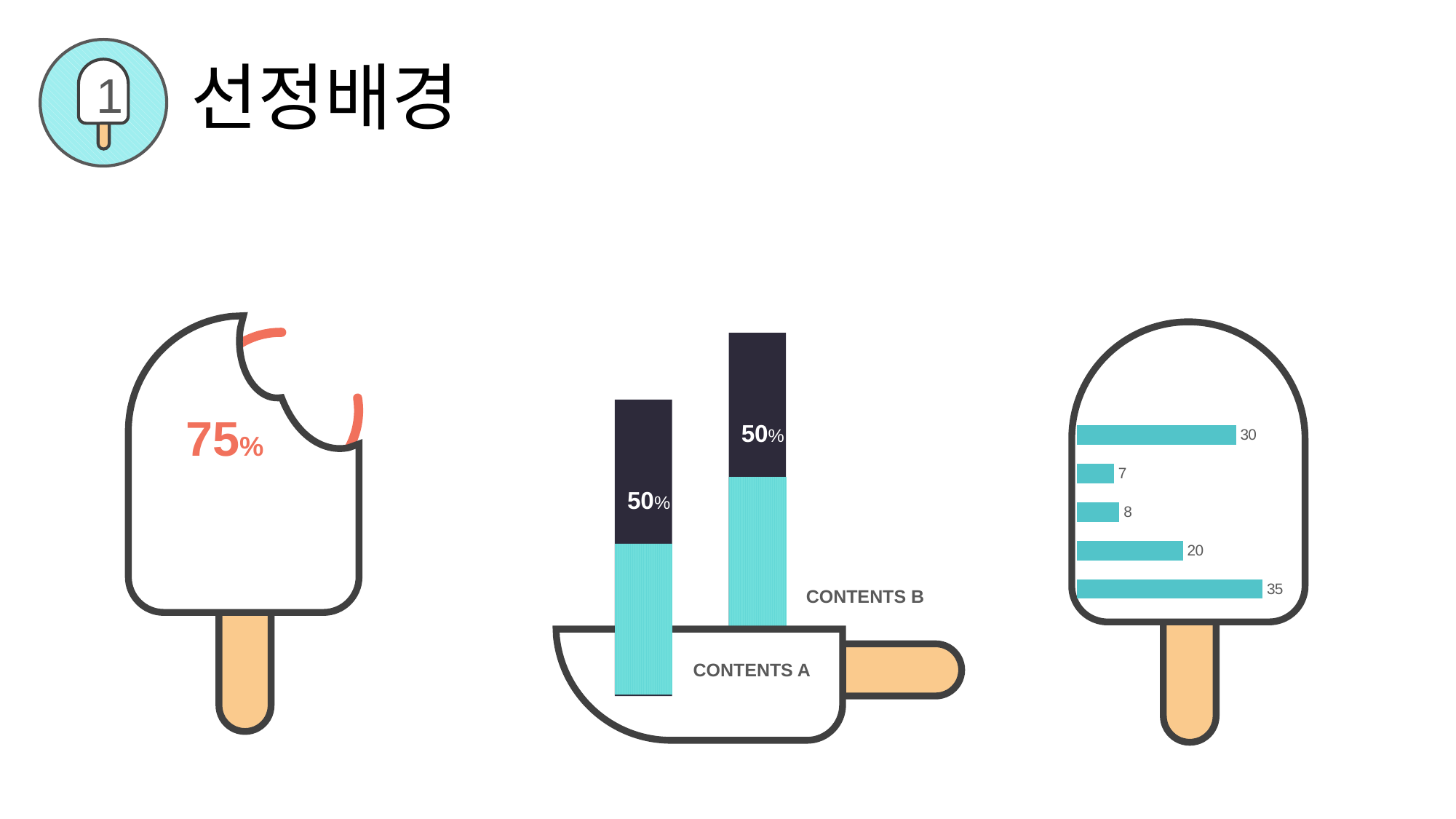

1

선정배경

75%

### Chart

| Category | 판매 |
|---|---|
| 데이터1 | 35.0 |
| 데이터2 | 20.0 |
| 데이터3 | 8.0 |
| 데이터4 | 7.0 |
| 데이터5 | 30.0 |
50%

50%

CONTENTS B

CONTENTS A